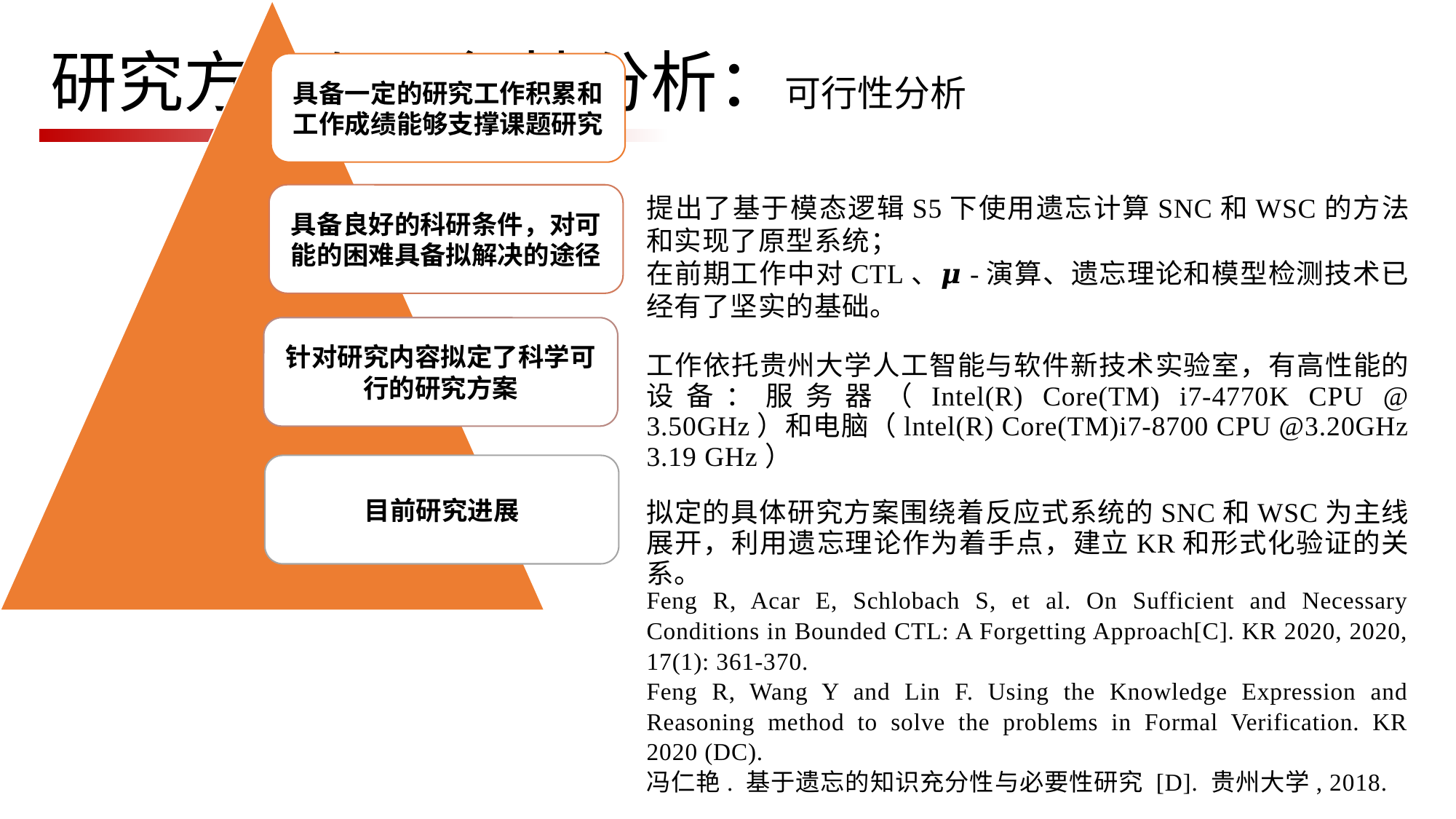

# 研究方案与可行性分析：可行性分析
具备一定的研究工作积累和工作成绩能够支撑课题研究
具备良好的科研条件，对可能的困难具备拟解决的途径
针对研究内容拟定了科学可行的研究方案
目前研究进展
提出了基于模态逻辑S5下使用遗忘计算SNC和WSC的方法和实现了原型系统；
在前期工作中对CTL、𝝁-演算、遗忘理论和模型检测技术已经有了坚实的基础。
工作依托贵州大学人工智能与软件新技术实验室，有高性能的设备：服务器（Intel(R) Core(TM) i7-4770K CPU @ 3.50GHz）和电脑（lntel(R) Core(TM)i7-8700 CPU @3.20GHz 3.19 GHz）
拟定的具体研究方案围绕着反应式系统的SNC和WSC为主线展开，利用遗忘理论作为着手点，建立KR和形式化验证的关系。
Feng R, Acar E, Schlobach S, et al. On Sufficient and Necessary Conditions in Bounded CTL: A Forgetting Approach[C]. KR 2020, 2020, 17(1): 361-370.
Feng R, Wang Y and Lin F. Using the Knowledge Expression and Reasoning method to solve the problems in Formal Verification. KR 2020 (DC).
冯仁艳. 基于遗忘的知识充分性与必要性研究 [D]. 贵州大学, 2018.